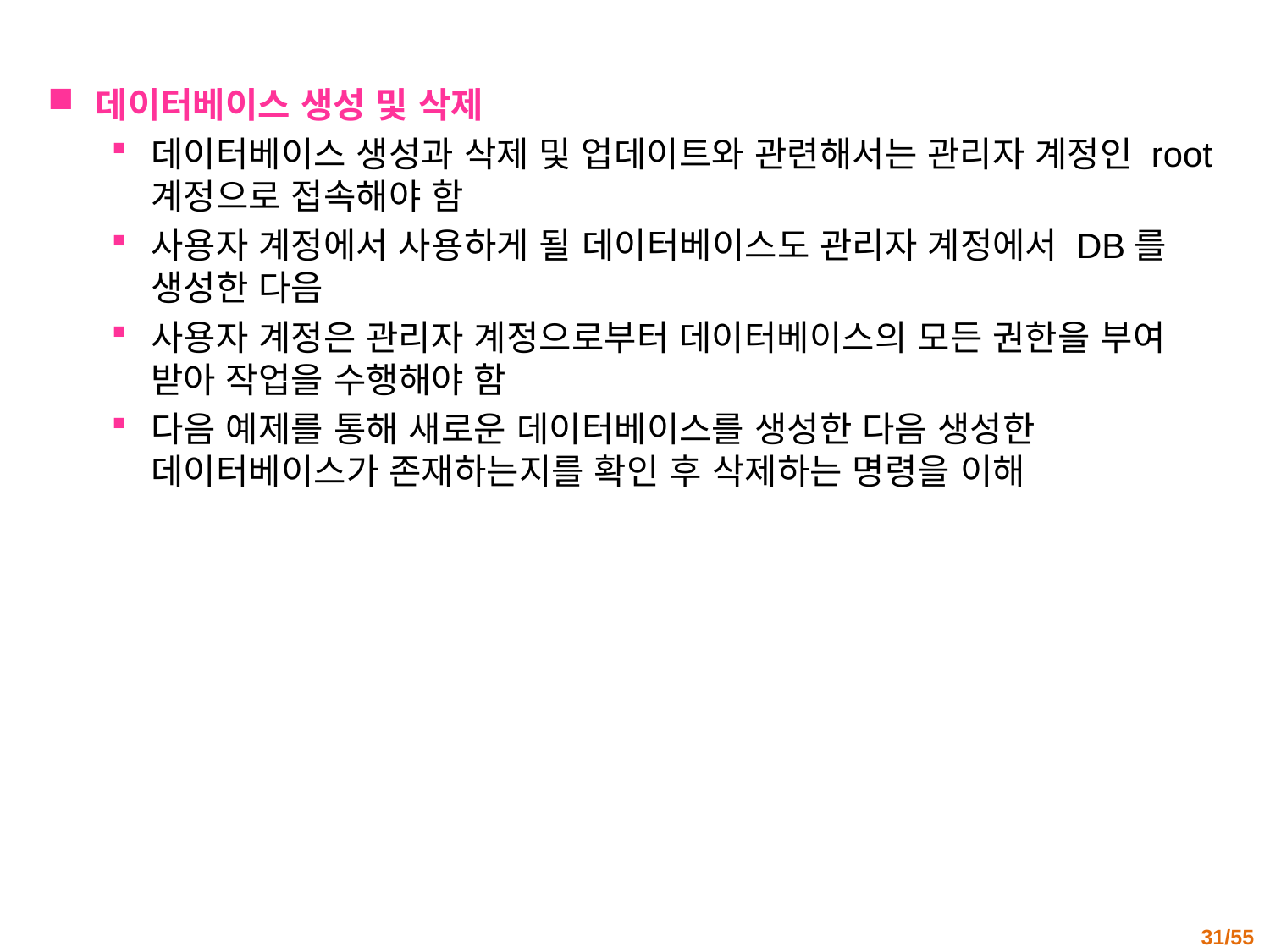

데이터베이스 생성 및 삭제
데이터베이스 생성과 삭제 및 업데이트와 관련해서는 관리자 계정인 root 계정으로 접속해야 함
사용자 계정에서 사용하게 될 데이터베이스도 관리자 계정에서 DB를 생성한 다음
사용자 계정은 관리자 계정으로부터 데이터베이스의 모든 권한을 부여 받아 작업을 수행해야 함
다음 예제를 통해 새로운 데이터베이스를 생성한 다음 생성한 데이터베이스가 존재하는지를 확인 후 삭제하는 명령을 이해